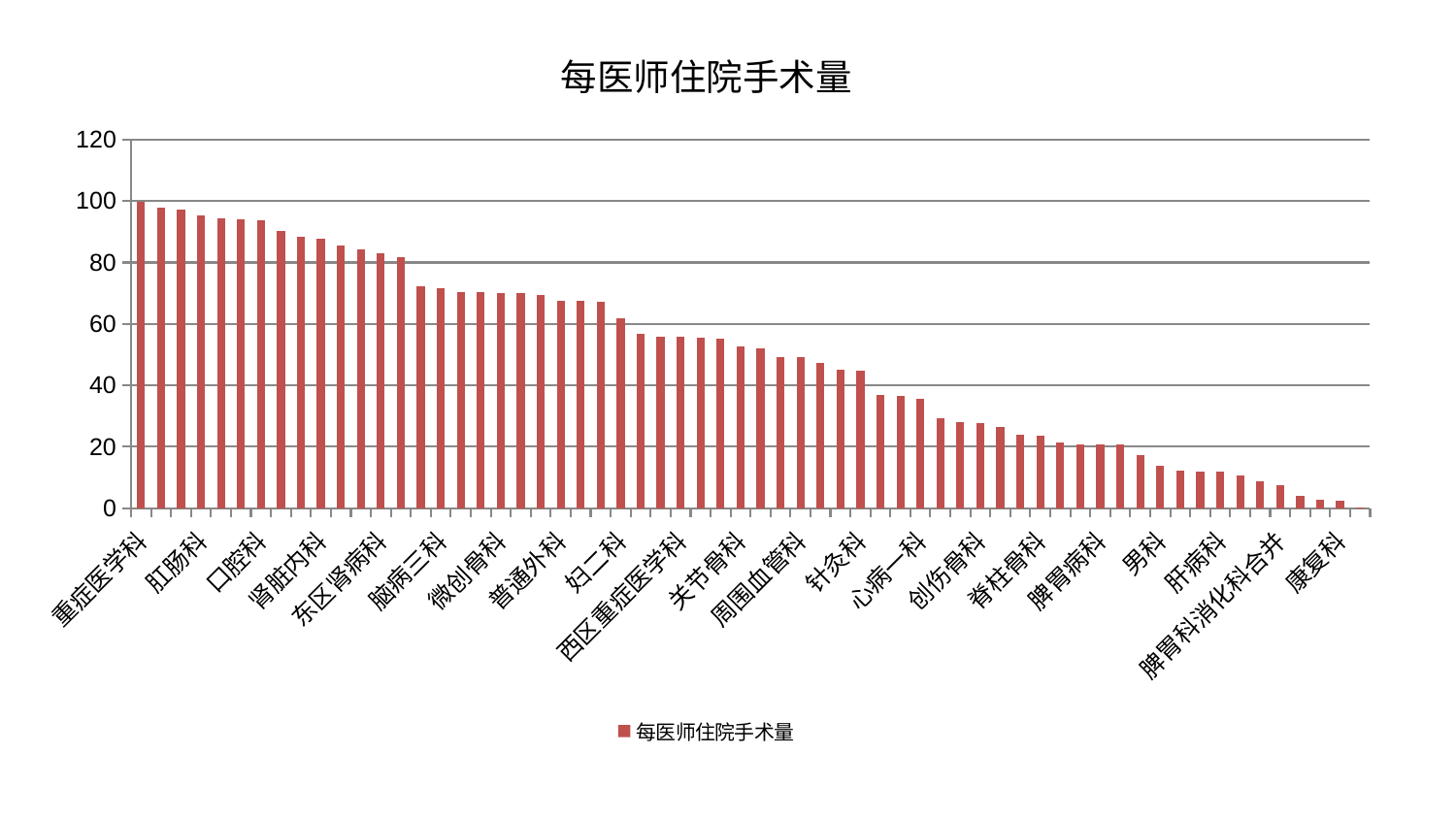

### Chart: 每医师住院手术量

| Category | 每医师住院手术量 |
|---|---|
| 重症医学科 | 99.77726077684356 |
| 脑病二科 | 97.8117097086733 |
| 身心医学科 | 97.18956989507555 |
| 肛肠科 | 95.18362818303095 |
| 显微骨科 | 94.28196697305063 |
| 治未病中心 | 93.96353698219224 |
| 口腔科 | 93.8223906529859 |
| 美容皮肤科 | 90.3830918702283 |
| 老年医学科 | 88.23227413979407 |
| 肾脏内科 | 87.77669058810373 |
| 小儿骨科 | 85.56509289259284 |
| 儿科 | 84.22433006523981 |
| 东区肾病科 | 82.8541718442235 |
| 血液科 | 81.61528418243368 |
| 脑病一科 | 72.15921060031513 |
| 脑病三科 | 71.71545165993041 |
| 心病四科 | 70.52099512636131 |
| 肿瘤内科 | 70.25306476108409 |
| 微创骨科 | 70.15979599842903 |
| 妇科 | 70.10315422058824 |
| 胸外科 | 69.41107320365431 |
| 普通外科 | 67.65823702793048 |
| 中医经典科 | 67.48988993327644 |
| 中医外治中心 | 67.37963348214313 |
| 妇二科 | 61.98137499205172 |
| 泌尿外科 | 56.67514377094358 |
| 眼科 | 55.97683036646579 |
| 西区重症医学科 | 55.96291923477612 |
| 心血管内科 | 55.59056472989536 |
| 小儿推拿科 | 55.31676977913633 |
| 关节骨科 | 52.832260514962634 |
| 神经内科 | 51.907313495230746 |
| 内分泌科 | 49.30806929598628 |
| 周围血管科 | 49.17247992905036 |
| 肝胆外科 | 47.19574553001857 |
| 呼吸内科 | 45.0940881261334 |
| 针灸科 | 44.86555638843923 |
| 肾病科 | 36.89060472072869 |
| 神经外科 | 36.47340077190562 |
| 心病一科 | 35.47991785555609 |
| 妇科妇二科合并 | 29.195061156412617 |
| 风湿病科 | 27.98239393710562 |
| 创伤骨科 | 27.633635034294123 |
| 医院 | 26.383903119286643 |
| 心病三科 | 23.782160825568898 |
| 脊柱骨科 | 23.634443380882942 |
| 皮肤科 | 21.390055422204956 |
| 东区重症医学科 | 20.811375009845314 |
| 脾胃病科 | 20.749695092431853 |
| 综合内科 | 20.721374091872047 |
| 消化内科 | 17.19187673468816 |
| 男科 | 13.973557827330808 |
| 骨科 | 12.385207333879178 |
| 乳腺甲状腺外科 | 12.068607627788076 |
| 肝病科 | 11.96124367206246 |
| 推拿科 | 10.672941320508 |
| 耳鼻喉科 | 8.67479513401106 |
| 脾胃科消化科合并 | 7.519994069216263 |
| 产科 | 4.015471998515752 |
| 心病二科 | 2.6848060746518243 |
| 康复科 | 2.524600148049161 |
| 运动损伤骨科 | 0.3138379151570003 |
192